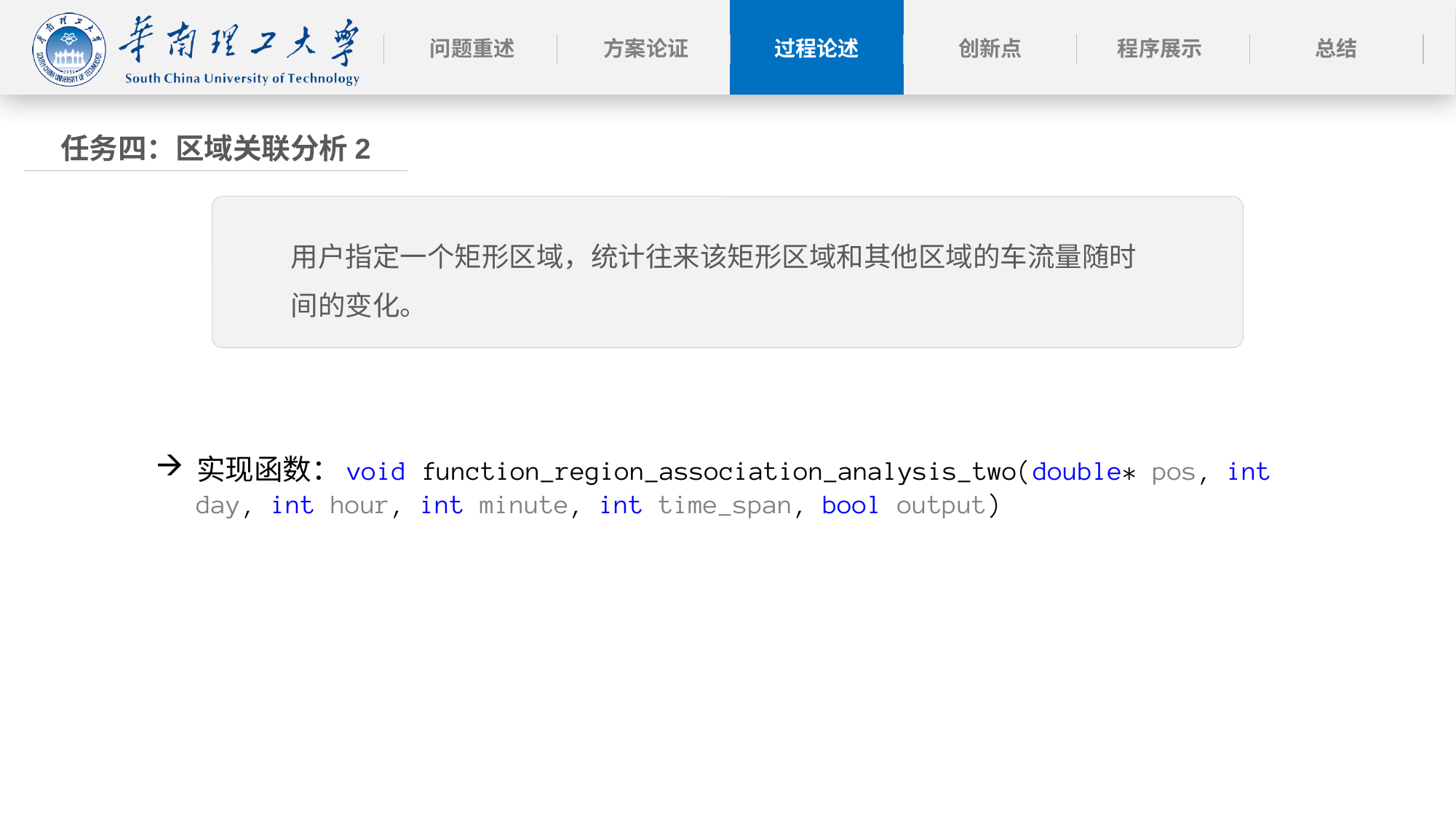

任务四：区域关联分析2

用户指定一个矩形区域，统计往来该矩形区域和其他区域的车流量随时间的变化。
实现函数：void function_region_association_analysis_two(double* pos, int day, int hour, int minute, int time_span, bool output)